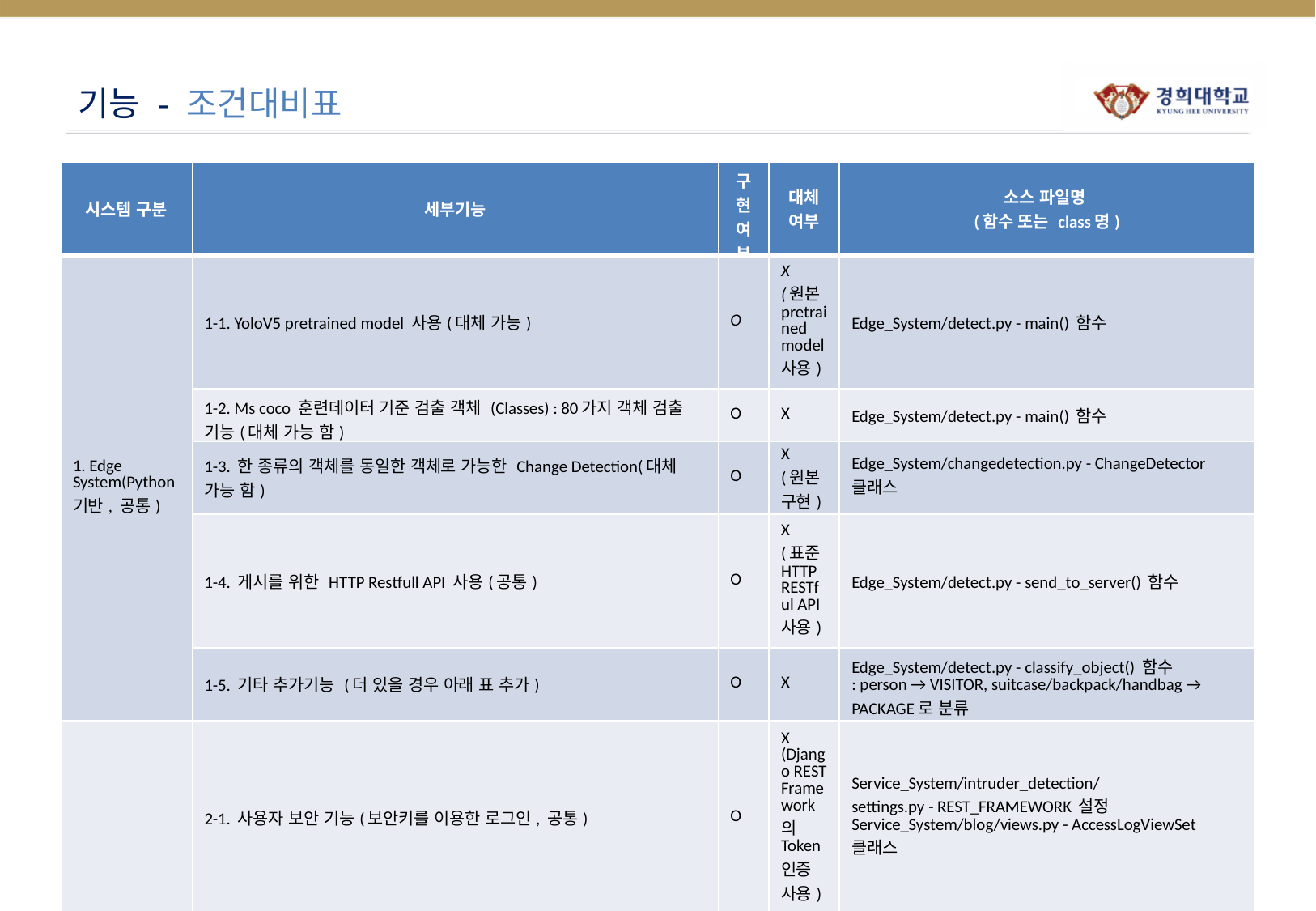

# 기능 - 조건대비표
| 시스템 구분 | 세부기능 | 구현 여부 | 대체 여부 | 소스 파일명 (함수 또는 class명) |
| --- | --- | --- | --- | --- |
| 1. Edge System(Python 기반, 공통) | 1-1. YoloV5 pretrained model 사용(대체 가능) | O | X (원본 pretrained model 사용) | Edge\_System/detect.py - main() 함수 |
|  | 1-2. Ms coco 훈련데이터 기준 검출 객체 (Classes) : 80가지 객체 검출 기능(대체 가능 함) | O | X | Edge\_System/detect.py - main() 함수 |
|  | 1-3. 한 종류의 객체를 동일한 객체로 가능한 Change Detection(대체 가능 함) | O | X (원본 구현) | Edge\_System/changedetection.py - ChangeDetector 클래스 |
|  | 1-4. 게시를 위한 HTTP Restfull API 사용(공통) | O | X (표준 HTTP RESTful API 사용) | Edge\_System/detect.py - send\_to\_server() 함수 |
|  | 1-5. 기타 추가기능 (더 있을 경우 아래 표 추가) | O | X | Edge\_System/detect.py - classify\_object() 함수 : person → VISITOR, suitcase/backpack/handbag → PACKAGE로 분류 |
| 2. Service System(Python, Django 기반, Pythonanywhere 클라우드상 서비스 구동, 일부 확장 기능 가능) | 2-1. 사용자 보안 기능(보안키를 이용한 로그인, 공통) | O | X (Django REST Framework의 Token 인증 사용) | Service\_System/intruder\_detection/settings.py - REST\_FRAMEWORK 설정 Service\_System/blog/views.py - AccessLogViewSet 클래스 |
|  | 2-2. Image Blog 및 관리 기능(공통, 일부 확장 기능 가능) | O | X (Django Admin 사용) | Service\_System/blog/models.py - AccessLog 모델 Service\_System/blog/admin.py - AccessLogAdmin 클래스 Service\_System/blog/views.py - post\_list() 함수 |
|  | 2-3. 게시를 위한 HTTP Restfull API 제공(공통) | O | X (Django REST Framework 사용) | Service\_System/blog/views.py - AccessLogViewSet 클래스 Service\_System/blog/urls.py - 라우터 설정 |
|  | 2-4. Image 목록, 획득을 위한 HTTP Restfull API 제공(신규 추가 필요) | O | X (Django REST Framework 사용) | Service\_System/blog/views.py - AccessLogViewSet 클래스 Service\_System/blog/views.py - get\_queryset() 메서드  Service\_System/blog/urls.py - 라우터 설정  엔드포인트: GET /api/logs/ (필터링: ?type=VISITOR 또는 ?type=PACKAGE) |
|  | 2-5. 기타 추가 기능 (더 있을 경우 아래 표 추가) | O | X | 이메일 알림 기능: Service\_System/blog/models.py - AccessLog.send\_alert() 메서드 |
| 3. Client System(Android, Native App, 개별 제안) | 3.1. Image list view 기능(공통 기능, 개별 제안) | O | X (Android RecyclerView 사용) | Client\_System/app/src/main/java/com/example/photoviewer/MainActivity.java - MainActivity 클래스  Client\_System/app/src/main/java/com/example/photoviewer/PostAdapter.java - PostAdapter 클래스 Client\_System/app/src/main/res/layout/activity\_main.xml - RecyclerView 레이아웃 |
|  | 3.2. Image 목록, 획득을 위한 HTTP Restfull API 사용(신규 추가 필요) | O | X (Retrofit2 사용) | Client\_System/app/src/main/java/com/example/photoviewer/ApiService.java - ApiService 인터페이스  Client\_System/app/src/main/java/com/example/photoviewer/ApiClient.java - ApiClient 클래스 Client\_System/app/src/main/java/com/example/photoviewer/MainActivity.java - loadLogs() 메서드 엔드포인트: GET /api/logs/ (필터링 파라미터 지원) |
|  | 3.3. 공통기능 및 추가기능을 활용한 사용자 시나리오 및 UI 제공 (신규 추가 필요) | O | X | Client\_System/app/src/main/java/com/example/photoviewer/MainActivity.java - MainActivity 클래스<br><br>Client\_System/app/src/main/res/layout/activity\_main.xml - SwipeRefreshLayout + TabLayout 레이아웃<br><br>Client\_System/app/build.gradle - SwipeRefreshLayout 의존성 추가 [추가 기능 - 신규]<br>• Pull-to-Refresh: 화면을 아래로 당겨서 최신 로그 새로고침<br>• SwipeRefreshLayout 사용<br>• "새로고침 중..." / "로드 완료" 토스트 메시지 표시 |
|  | 3-4. 추가 기능 | O | X | Client\_System/app/src/main/java/com/example/photoviewer/MainActivity.java - 정렬 로직 (sortAndDisplayLogs, updateSortButtonStyle 메서드)<br><br>Client\_System/app/src/main/res/layout/activity\_main.xml - 정렬 버튼 UI (sortLayout) // 기능 : 로그 정렬 기능 (최신순/오래된순)<br><br>• 최신순 ▼ 버튼: 최근 등록된 로그부터 표시<br>• 오래된순 ▲ 버튼: 먼저 등록된 로그부터 표시<br>• 선택된 정렬 옵션은 버튼 색상(초록색)으로 표시<br>• createdAt 필드 기준 Collections.sort() 사용 |
Image Processing Lab